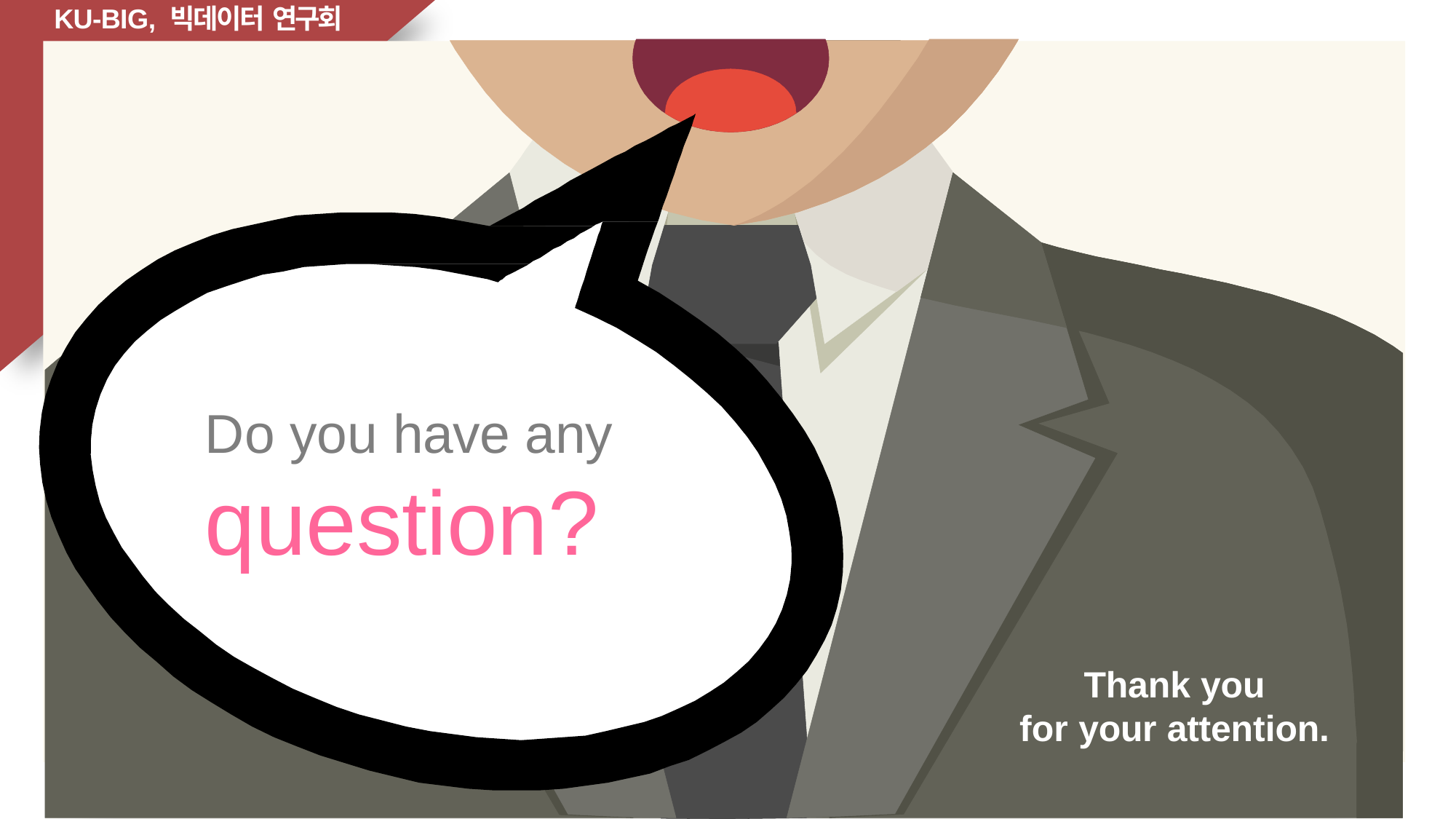

KU-BIG, 빅데이터 연구회

Do you have any
question?
Thank you
for your attention.